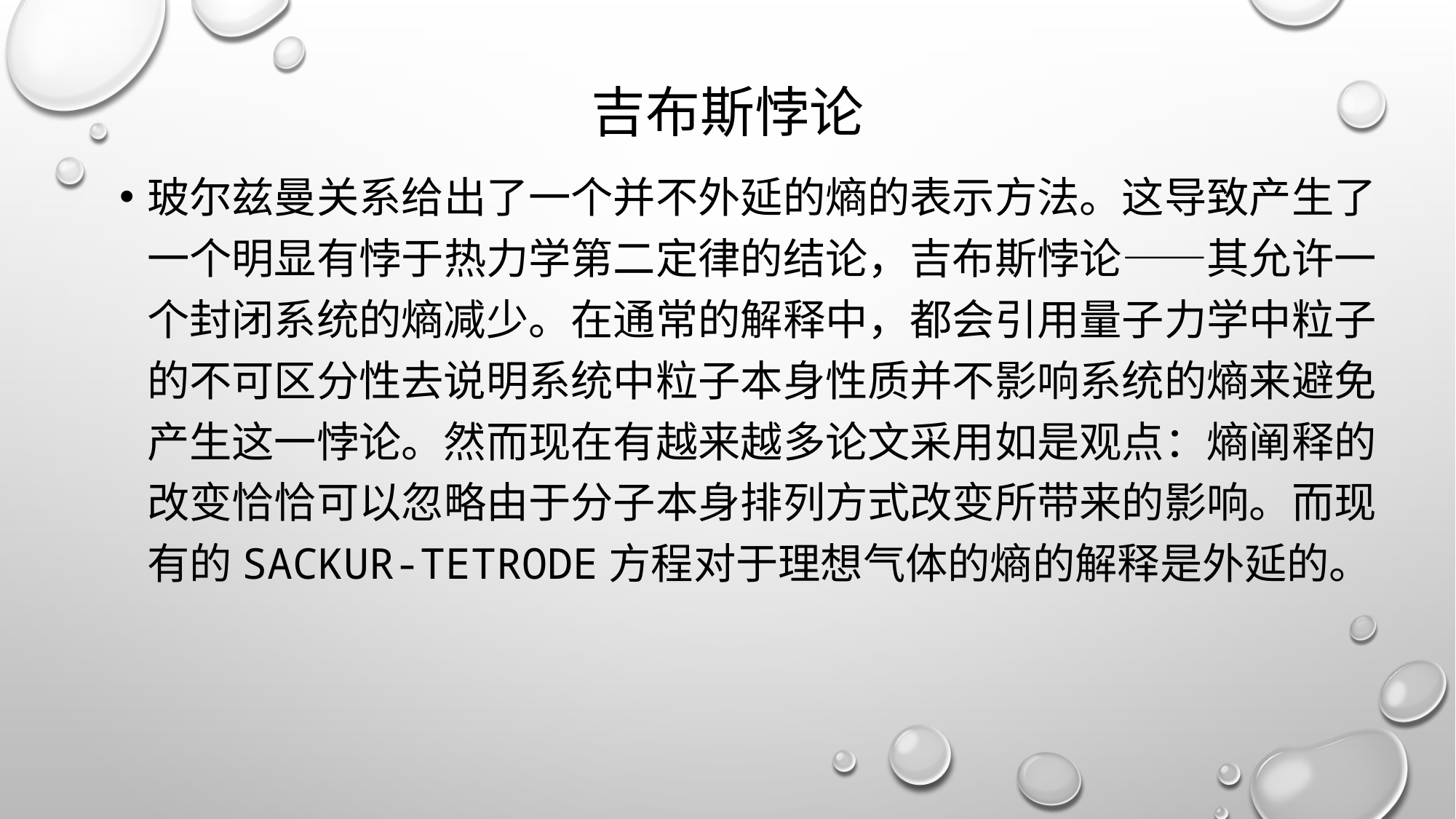

# 吉布斯悖论
玻尔兹曼关系给出了一个并不外延的熵的表示方法。这导致产生了一个明显有悖于热力学第二定律的结论，吉布斯悖论——其允许一个封闭系统的熵减少。在通常的解释中，都会引用量子力学中粒子的不可区分性去说明系统中粒子本身性质并不影响系统的熵来避免产生这一悖论。然而现在有越来越多论文采用如是观点：熵阐释的改变恰恰可以忽略由于分子本身排列方式改变所带来的影响。而现有的Sackur-Tetrode方程对于理想气体的熵的解释是外延的。